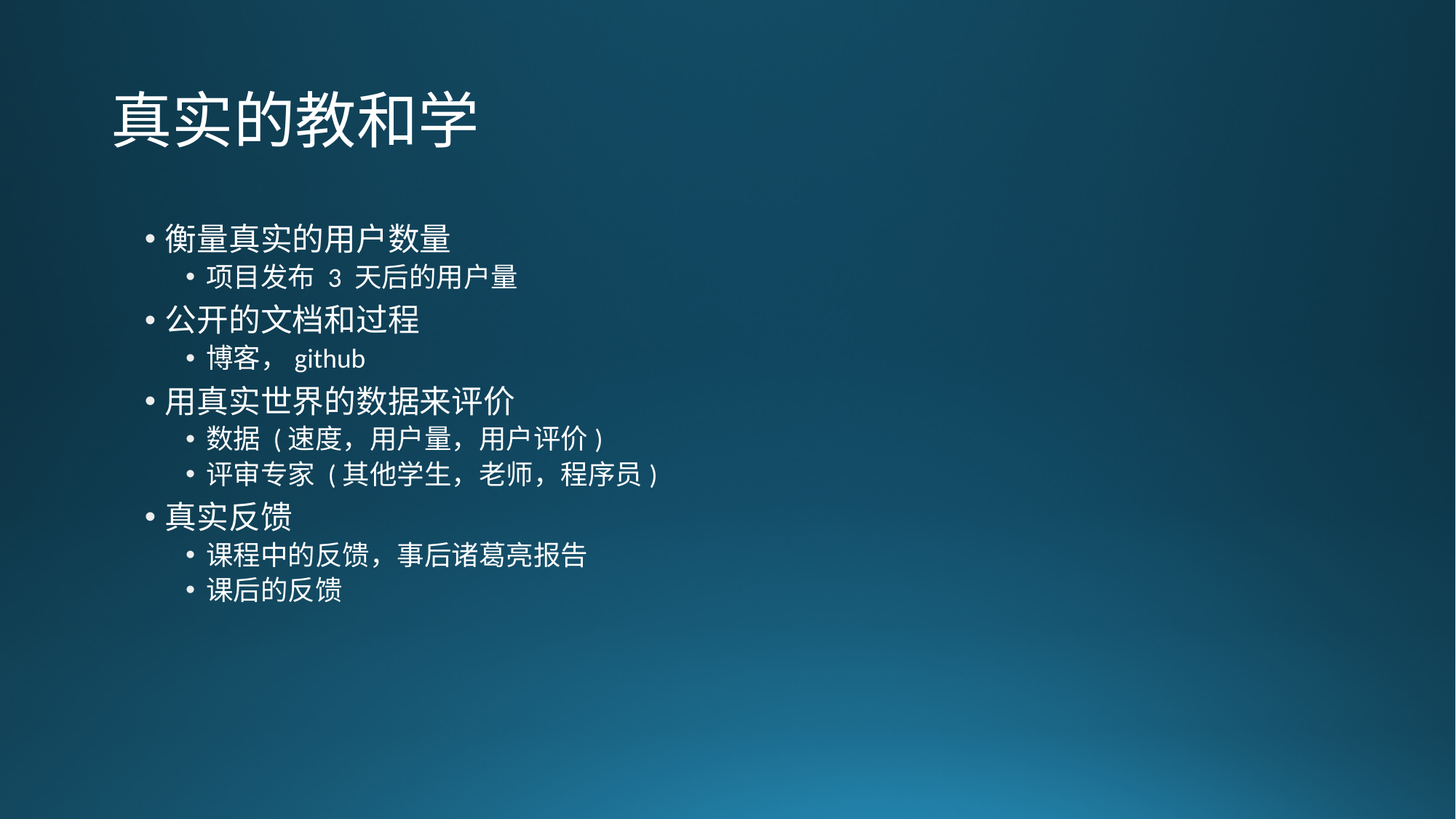

# 真实的教和学
衡量真实的用户数量
项目发布 3 天后的用户量
公开的文档和过程
博客，github
用真实世界的数据来评价
数据 (速度，用户量，用户评价)
评审专家 (其他学生，老师，程序员)
真实反馈
课程中的反馈，事后诸葛亮报告
课后的反馈